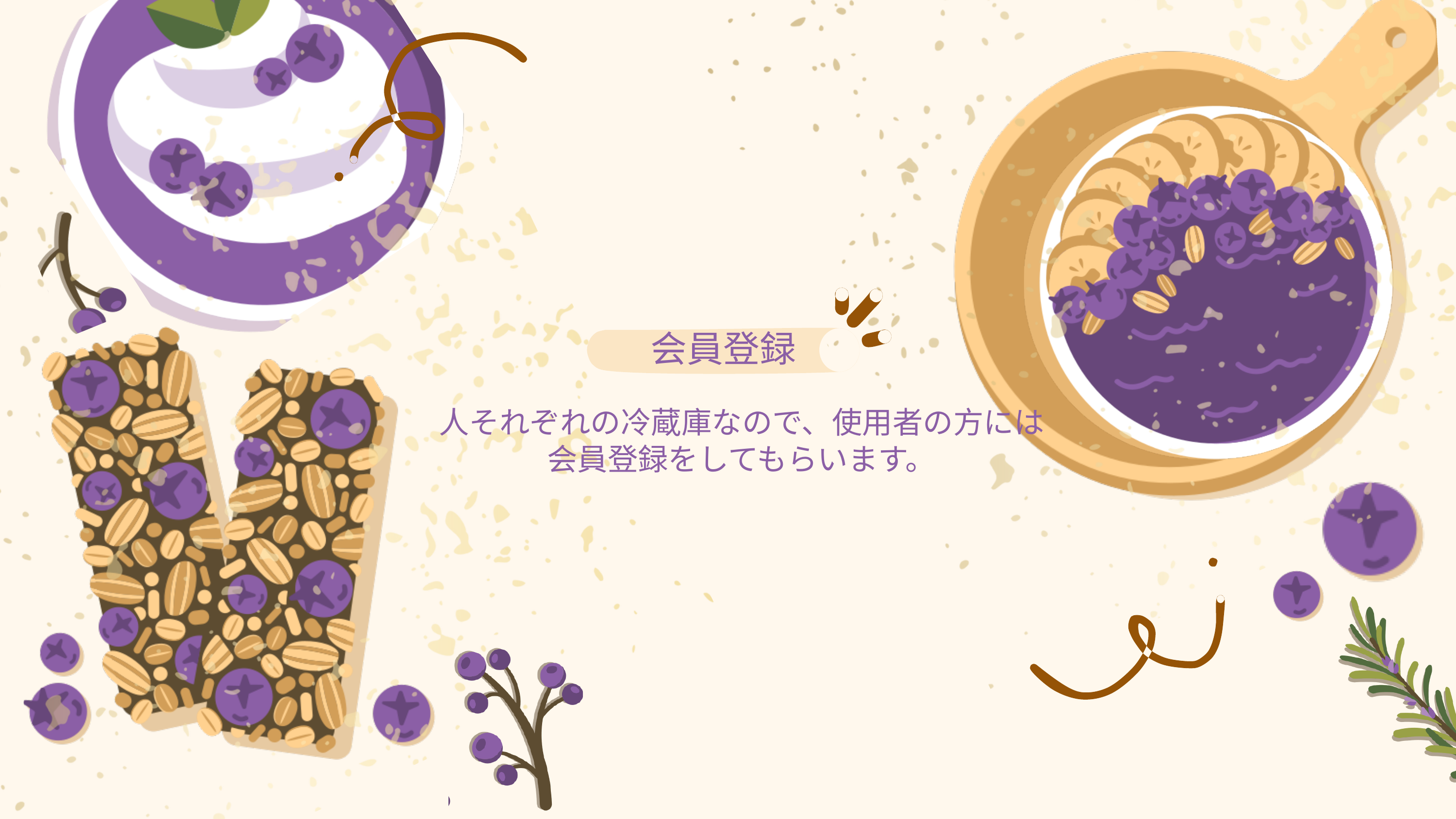

会員登録

人それぞれの冷蔵庫なので、使用者の方には
会員登録をしてもらいます。